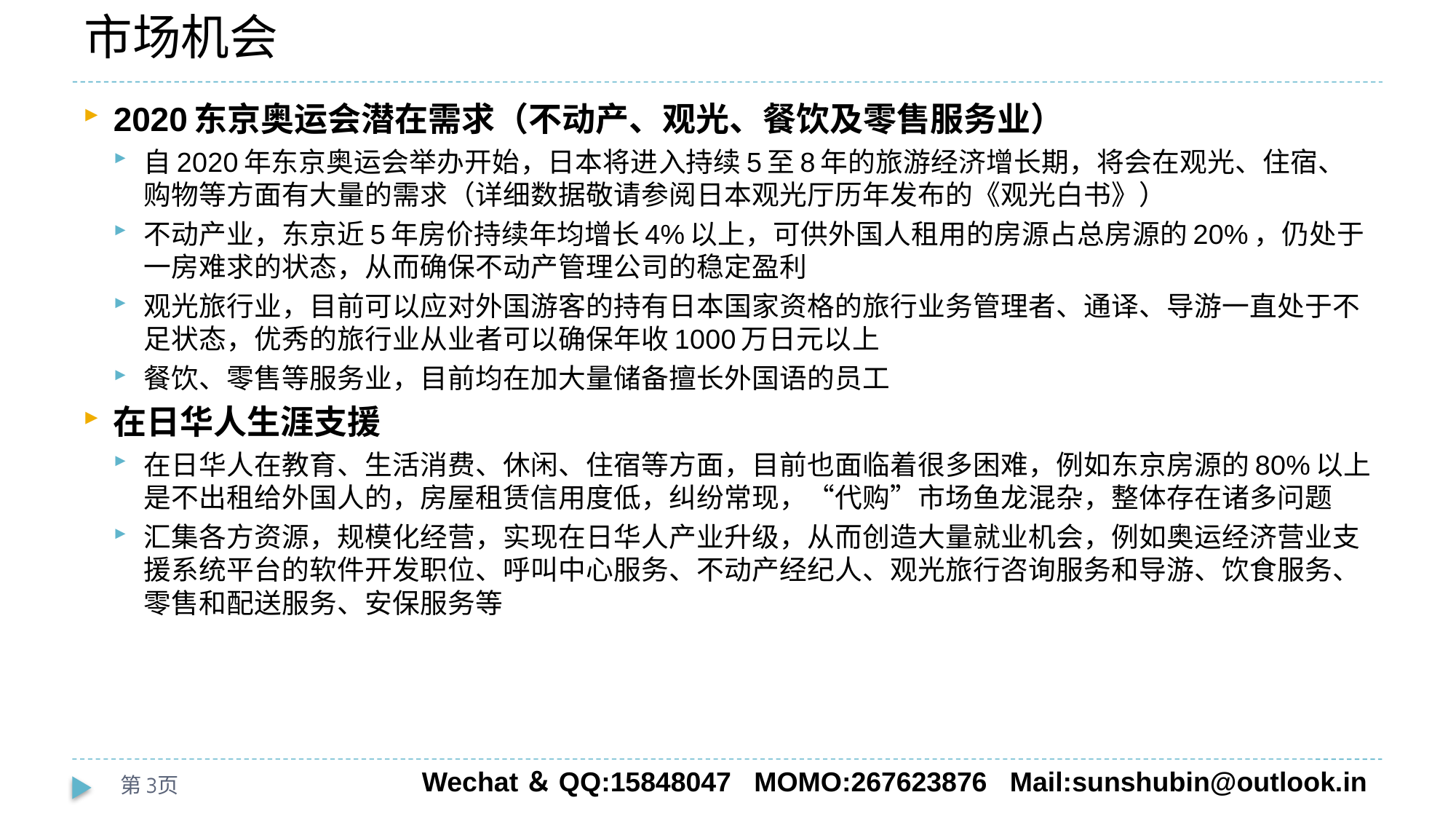

# 市场机会
2020东京奥运会潜在需求（不动产、观光、餐饮及零售服务业）
自2020年东京奥运会举办开始，日本将进入持续5至8年的旅游经济增长期，将会在观光、住宿、购物等方面有大量的需求（详细数据敬请参阅日本观光厅历年发布的《观光白书》）
不动产业，东京近5年房价持续年均增长4%以上，可供外国人租用的房源占总房源的20%，仍处于一房难求的状态，从而确保不动产管理公司的稳定盈利
观光旅行业，目前可以应对外国游客的持有日本国家资格的旅行业务管理者、通译、导游一直处于不足状态，优秀的旅行业从业者可以确保年收1000万日元以上
餐饮、零售等服务业，目前均在加大量储备擅长外国语的员工
在日华人生涯支援
在日华人在教育、生活消费、休闲、住宿等方面，目前也面临着很多困难，例如东京房源的80%以上是不出租给外国人的，房屋租赁信用度低，纠纷常现，“代购”市场鱼龙混杂，整体存在诸多问题
汇集各方资源，规模化经营，实现在日华人产业升级，从而创造大量就业机会，例如奥运经济营业支援系统平台的软件开发职位、呼叫中心服务、不动产经纪人、观光旅行咨询服务和导游、饮食服务、零售和配送服务、安保服务等
第3页